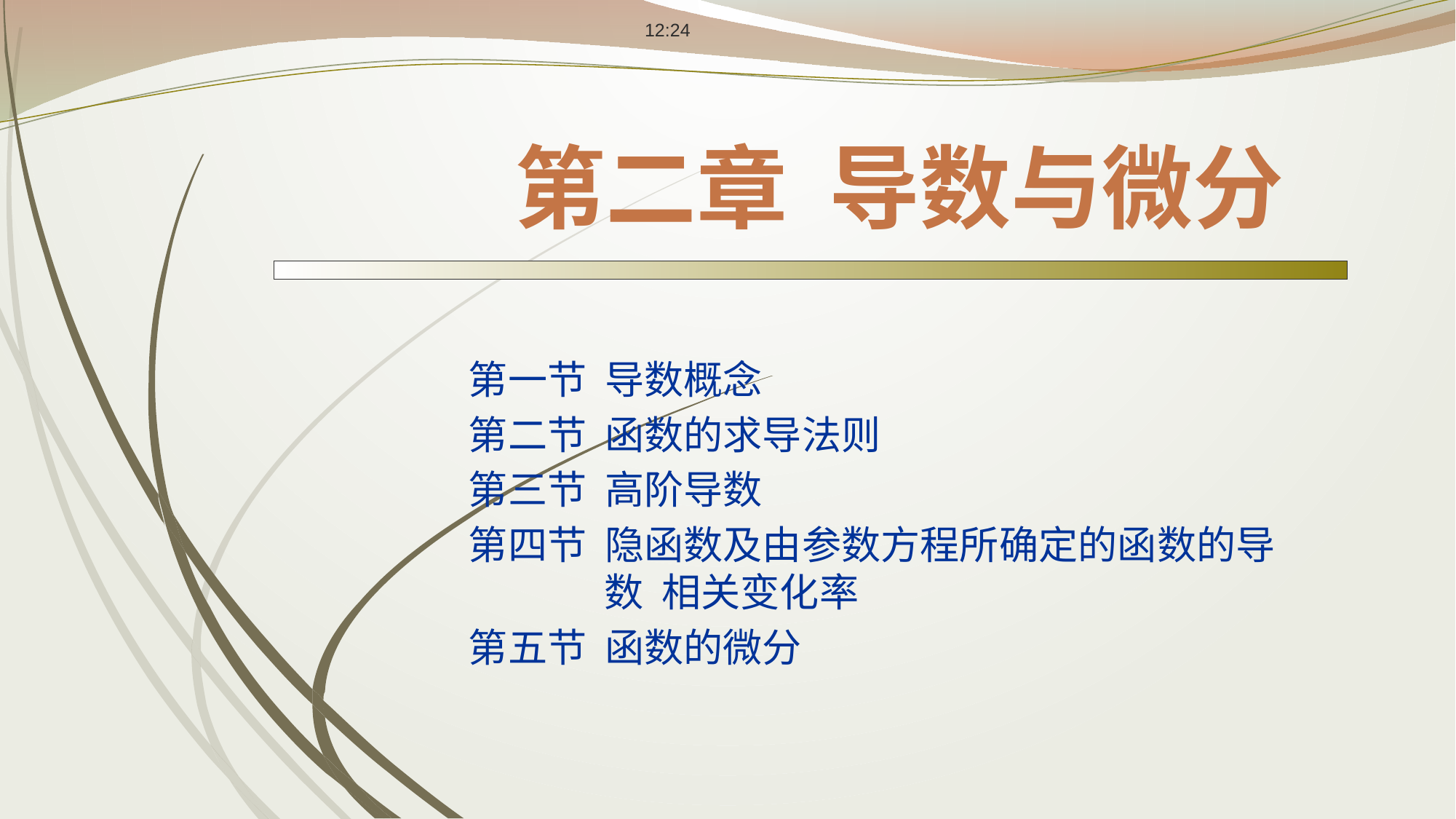

12:24
# 第二章  导数与微分
第一节  导数概念
第二节  函数的求导法则
第三节  高阶导数
第四节  隐函数及由参数方程所确定的函数的导	   数  相关变化率
第五节  函数的微分